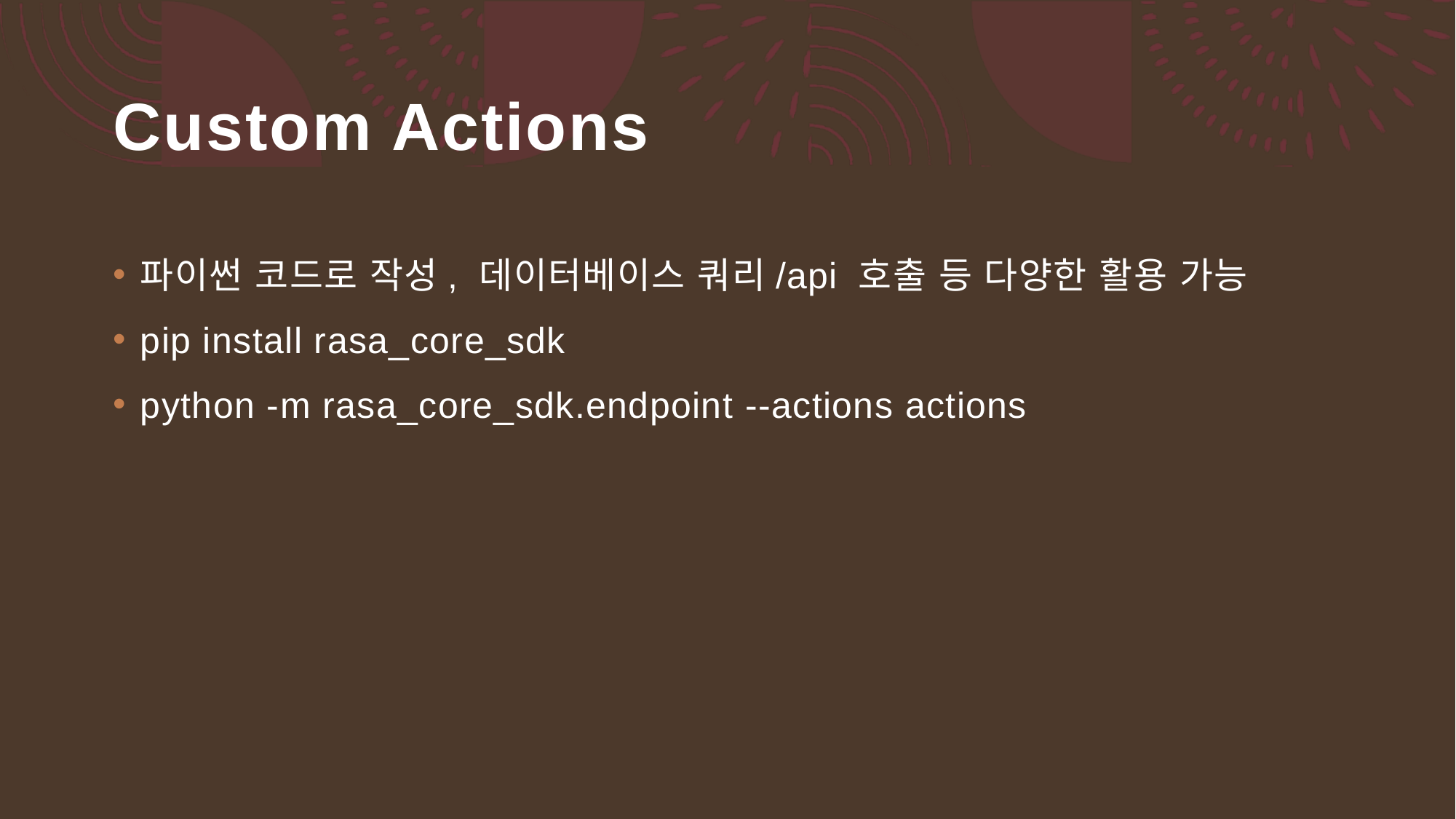

# Custom Actions
파이썬 코드로 작성, 데이터베이스 쿼리/api 호출 등 다양한 활용 가능
pip install rasa_core_sdk
python -m rasa_core_sdk.endpoint --actions actions